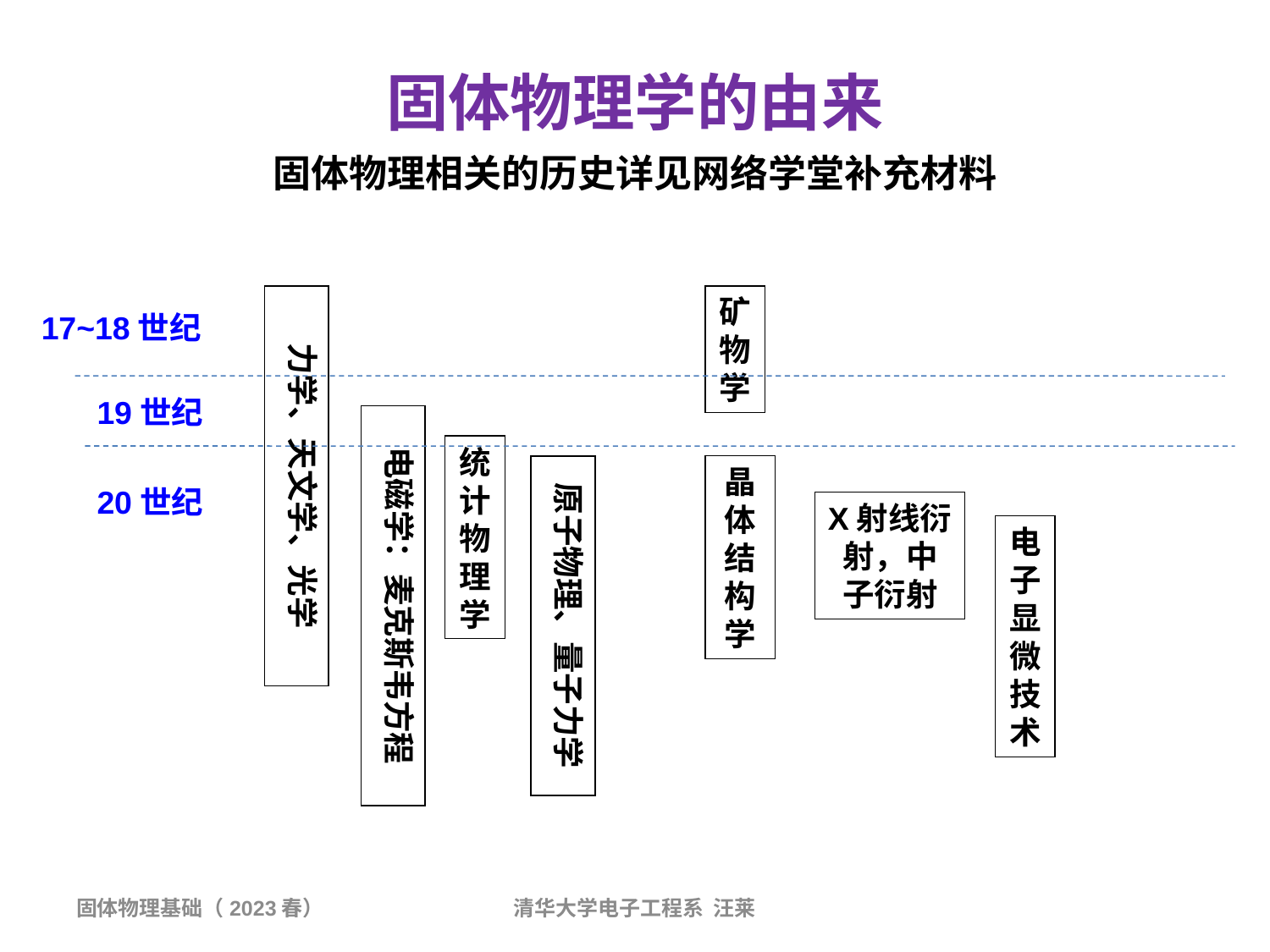

# 固体物理学的由来 固体物理相关的历史详见网络学堂补充材料
力学、天文学、光学
矿物学
17~18世纪

19世纪
电磁学：麦克斯韦方程
统计物理学

原子物理、量子力学
晶体结构学
20世纪
X射线衍射，中子衍射
电子显微技术
固体物理基础（2023春）
清华大学电子工程系  汪莱
11